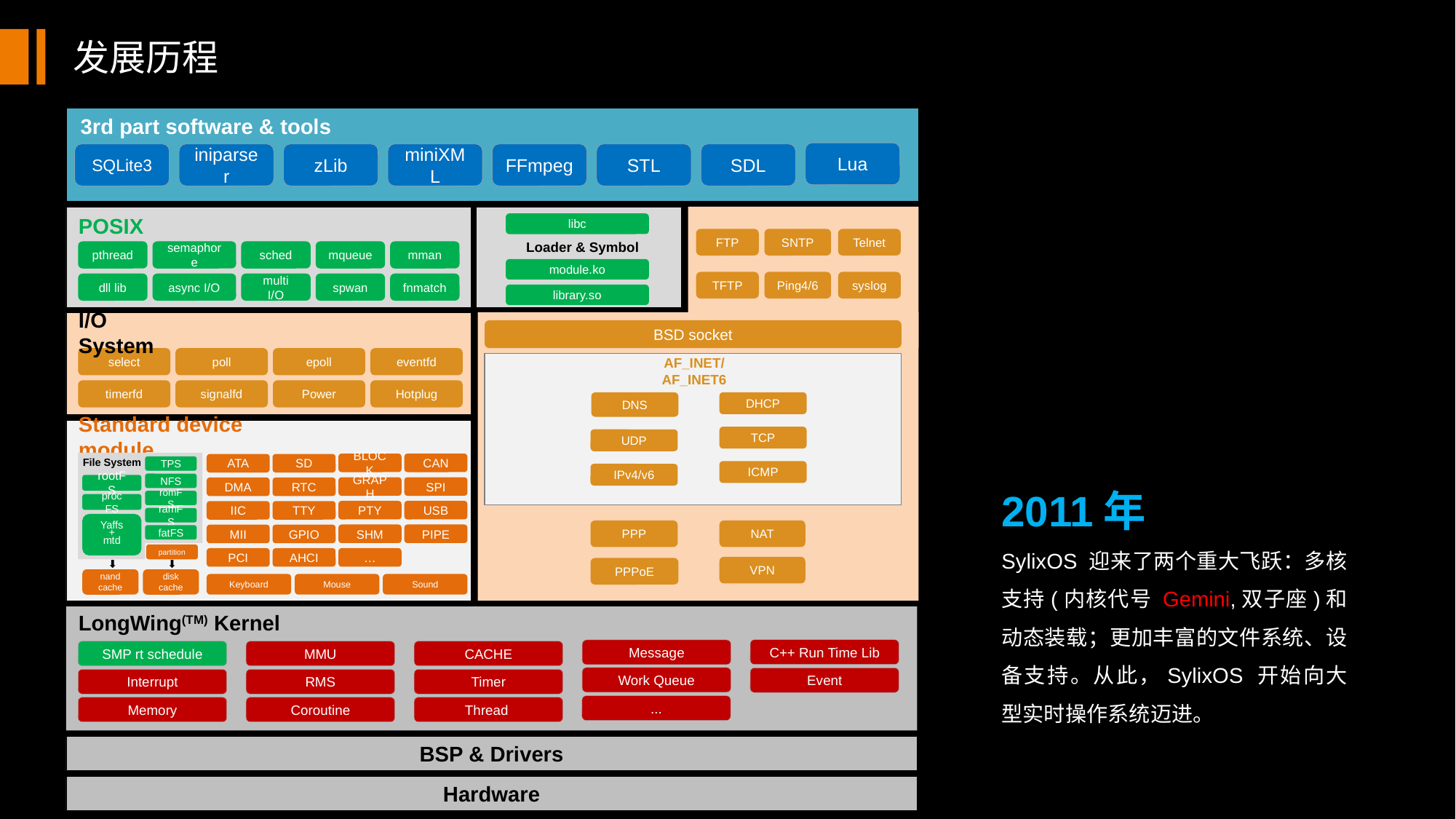

发展历程

3rd part software & tools
Lua
SQLite3
iniparser
zLib
miniXML
FFmpeg
STL
SDL

Loader & Symbol
POSIX
libc
FTP
SNTP
Telnet
pthread
semaphore
sched
mqueue
mman
module.ko
TFTP
Ping4/6
syslog
dll lib
async I/O
multi I/O
spwan
fnmatch
library.so

I/O System
BSD socket
select
poll
epoll
eventfd

AF_INET/AF_INET6
timerfd
signalfd
Power
Hotplug
DNS
DHCP
Standard device module

TCP
UDP

2011年
SylixOS 迎来了两个重大飞跃：多核支持(内核代号 Gemini,双子座)和动态装载；更加丰富的文件系统、设备支持。从此，SylixOS 开始向大型实时操作系统迈进。
File System
BLOCK
CAN
ATA
SD
TPS
ICMP
IPv4/v6
NFS
rootFS
GRAPH
SPI
DMA
RTC
romFS
proc FS
PTY
USB
IIC
TTY
ramFS
Yaffs
+
mtd
PPP
NAT
SHM
PIPE
MII
GPIO
fatFS
partition
PCI
AHCI
…
VPN
PPPoE

disk cache
nand cache
Keyboard
Mouse
Sound
LongWing(TM) Kernel

C++ Run Time Lib
Message
SMP rt schedule
MMU
CACHE
Work Queue
Event
Interrupt
RMS
Timer
...
Memory
Coroutine
Thread
Architecture
BSP & Drivers
Hardware